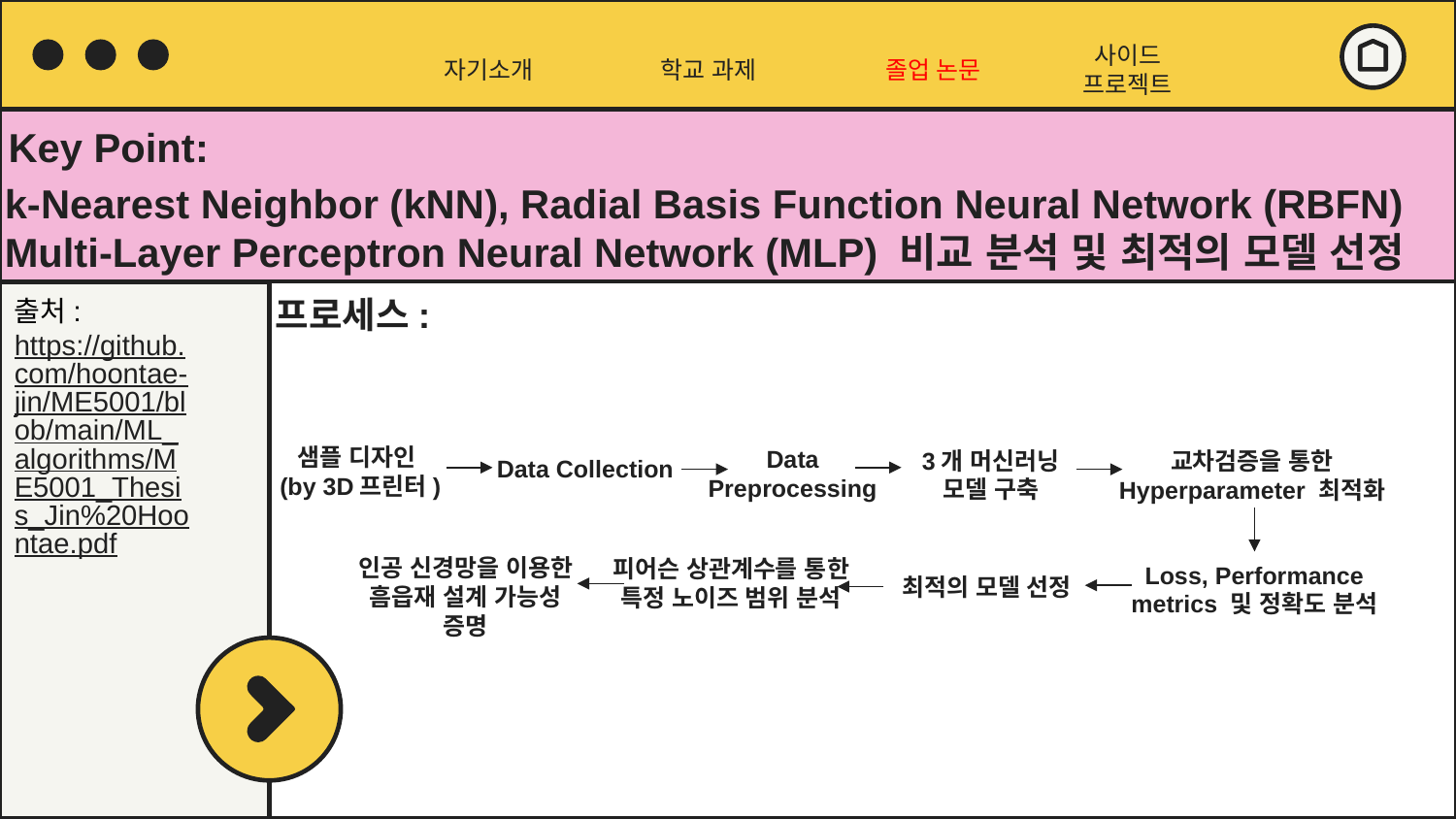

자기소개
학교 과제
졸업 논문
사이드 프로젝트

Key Point:
# k-Nearest Neighbor (kNN), Radial Basis Function Neural Network (RBFN) Multi-Layer Perceptron Neural Network (MLP) 비교 분석 및 최적의 모델 선정
프로세스:
출처:
https://github.com/hoontae-jin/ME5001/blob/main/ML_algorithms/ME5001_Thesis_Jin%20Hoontae.pdf
샘플 디자인  (by 3D프린터)
Data Preprocessing
3개 머신러닝 모델 구축
교차검증을 통한 Hyperparameter 최적화
Data Collection
인공 신경망을 이용한 흠읍재 설계 가능성 증명
피어슨 상관계수를 통한 특정 노이즈 범위 분석
Loss, Performance metrics 및 정확도 분석
최적의 모델 선정